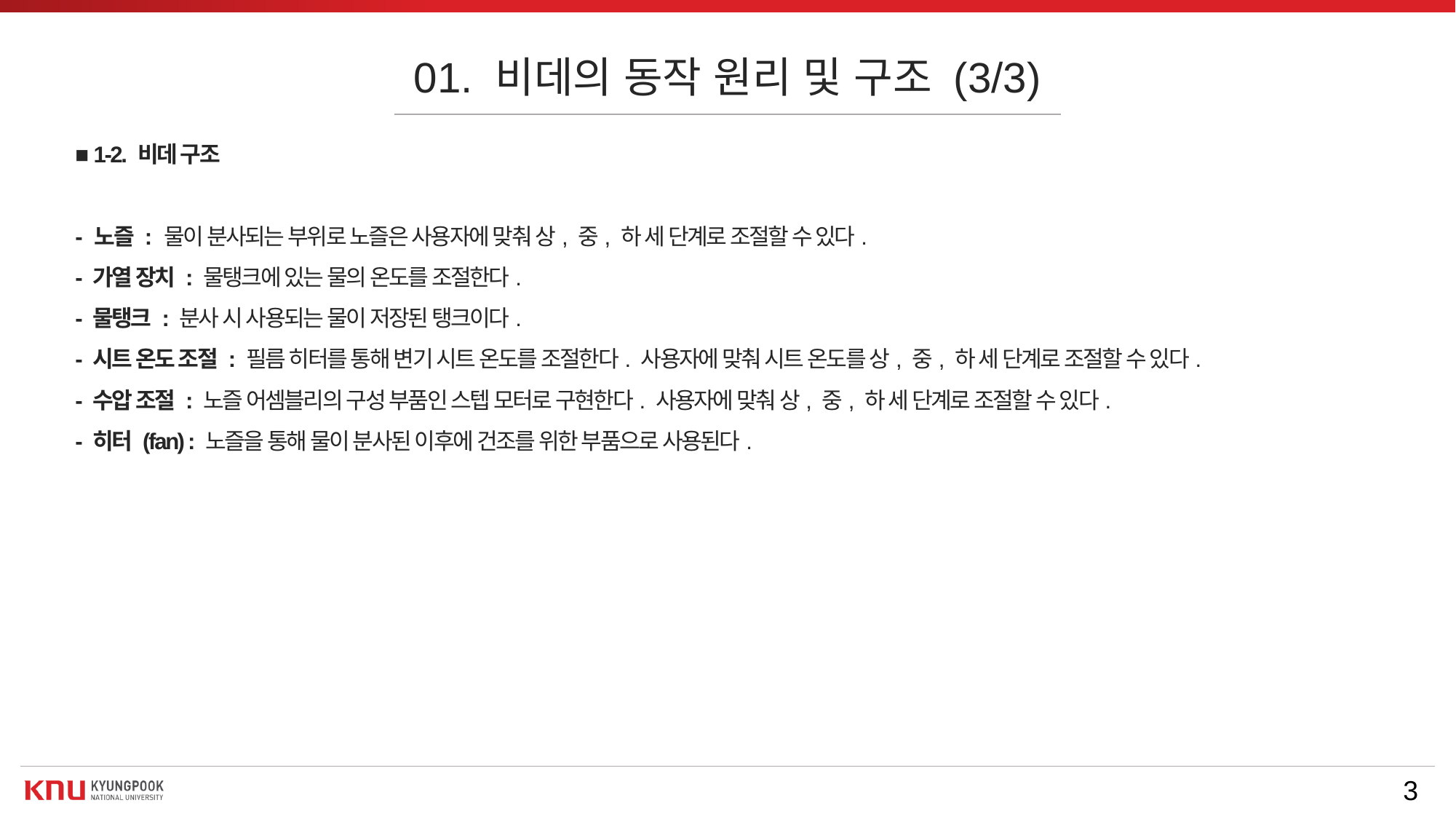

01. 비데의 동작 원리 및 구조 (3/3)
■ 1-2. 비데 구조

- 노즐 : 물이 분사되는 부위로 노즐은 사용자에 맞춰 상, 중, 하 세 단계로 조절할 수 있다.
- 가열 장치 : 물탱크에 있는 물의 온도를 조절한다.
- 물탱크 : 분사 시 사용되는 물이 저장된 탱크이다.
- 시트 온도 조절 : 필름 히터를 통해 변기 시트 온도를 조절한다. 사용자에 맞춰 시트 온도를 상, 중, 하 세 단계로 조절할 수 있다.
- 수압 조절 : 노즐 어셈블리의 구성 부품인 스텝 모터로 구현한다. 사용자에 맞춰 상, 중, 하 세 단계로 조절할 수 있다.
- 히터 (fan) : 노즐을 통해 물이 분사된 이후에 건조를 위한 부품으로 사용된다.
3